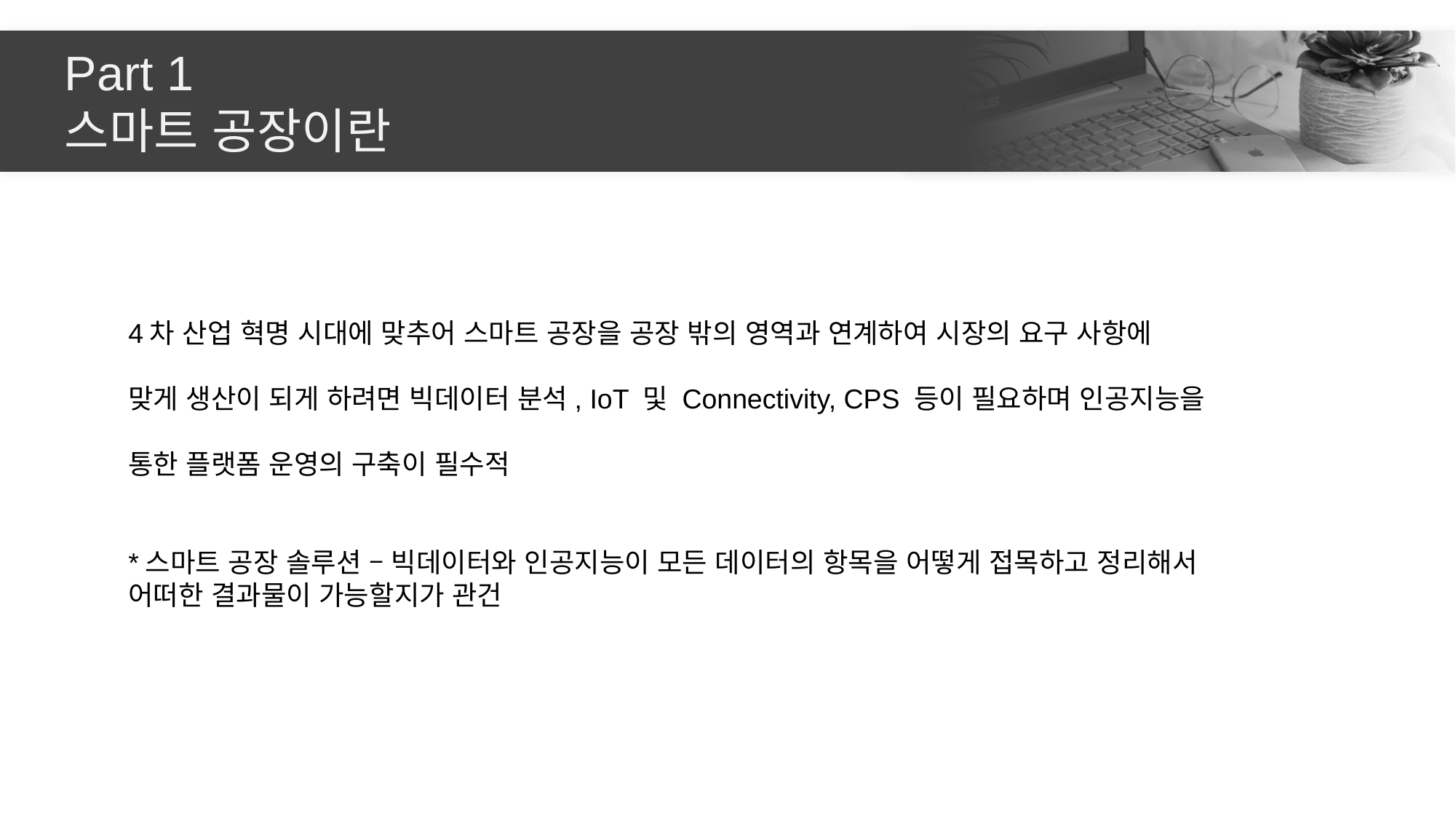

Part 1
스마트 공장이란
4차 산업 혁명 시대에 맞추어 스마트 공장을 공장 밖의 영역과 연계하여 시장의 요구 사항에

맞게 생산이 되게 하려면 빅데이터 분석, IoT 및 Connectivity, CPS 등이 필요하며 인공지능을

통한 플랫폼 운영의 구축이 필수적

*스마트 공장 솔루션 – 빅데이터와 인공지능이 모든 데이터의 항목을 어떻게 접목하고 정리해서 어떠한 결과물이 가능할지가 관건